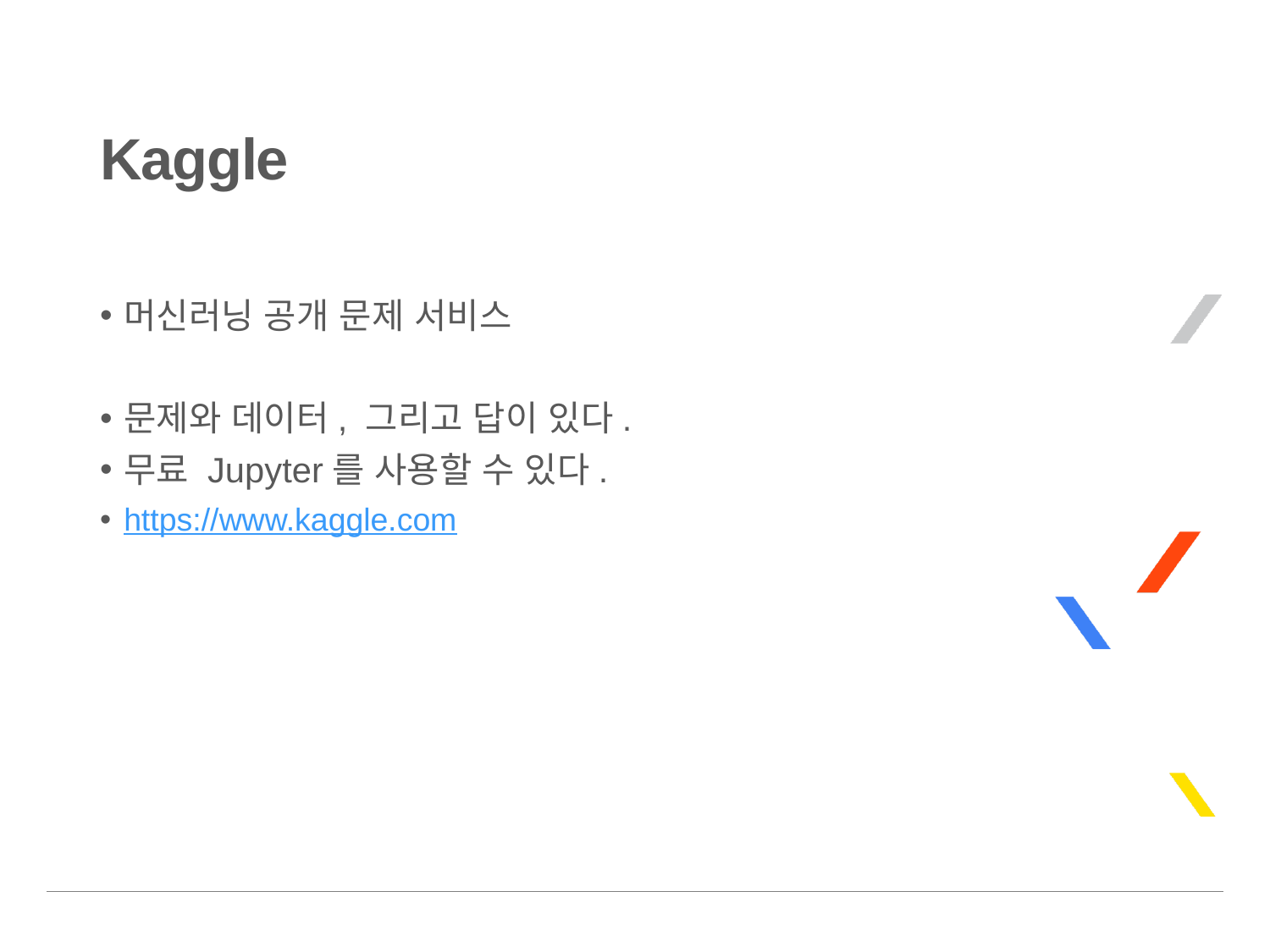

# Kaggle
머신러닝 공개 문제 서비스

문제와 데이터, 그리고 답이 있다.
무료 Jupyter를 사용할 수 있다.
https://www.kaggle.com